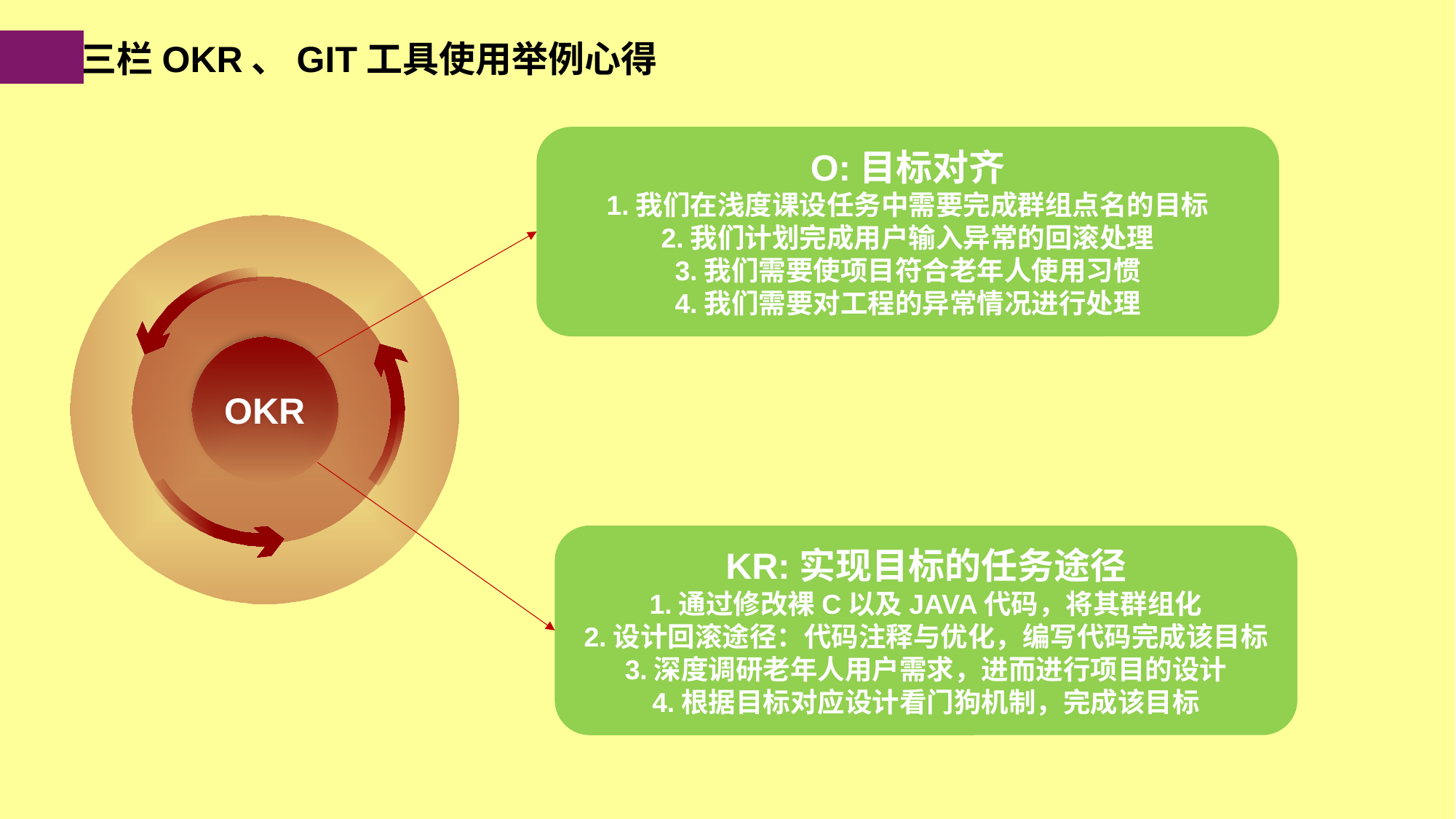

三栏OKR、GIT工具使用举例心得

O:目标对齐
1.我们在浅度课设任务中需要完成群组点名的目标
2.我们计划完成用户输入异常的回滚处理
3.我们需要使项目符合老年人使用习惯
4.我们需要对工程的异常情况进行处理

OKR

KR:实现目标的任务途径
1.通过修改裸C以及JAVA代码，将其群组化
2.设计回滚途径：代码注释与优化，编写代码完成该目标
3.深度调研老年人用户需求，进而进行项目的设计
4.根据目标对应设计看门狗机制，完成该目标